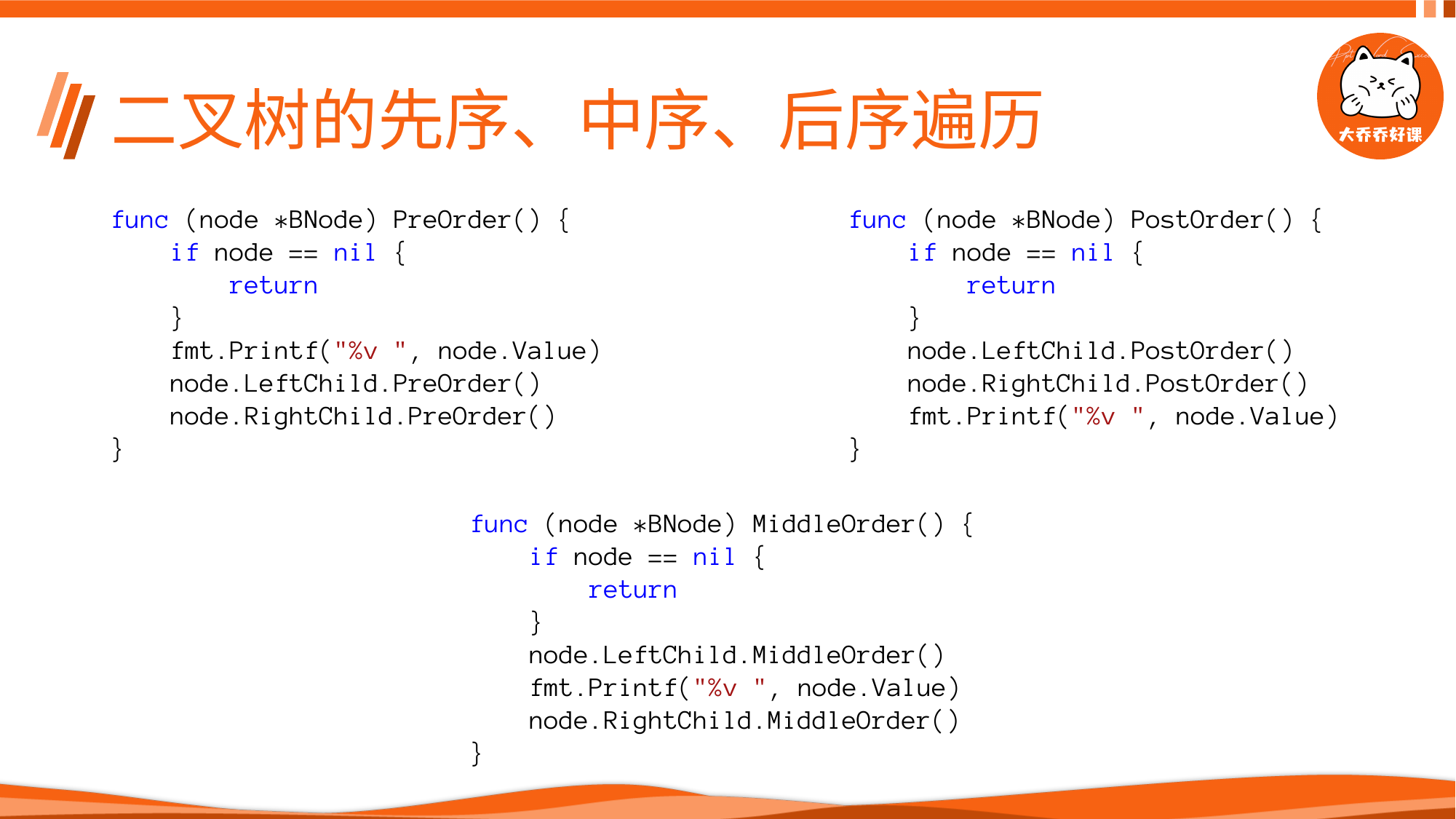

# 二叉树的先序、中序、后序遍历
func (node *BNode) PreOrder() {
    if node == nil {
        return
    }
    fmt.Printf("%v ", node.Value)
    node.LeftChild.PreOrder()
    node.RightChild.PreOrder()
}
func (node *BNode) PostOrder() {
    if node == nil {
        return
    }
    node.LeftChild.PostOrder()
    node.RightChild.PostOrder()
    fmt.Printf("%v ", node.Value)
}
func (node *BNode) MiddleOrder() {
    if node == nil {
        return
    }
    node.LeftChild.MiddleOrder()
    fmt.Printf("%v ", node.Value)
    node.RightChild.MiddleOrder()
}